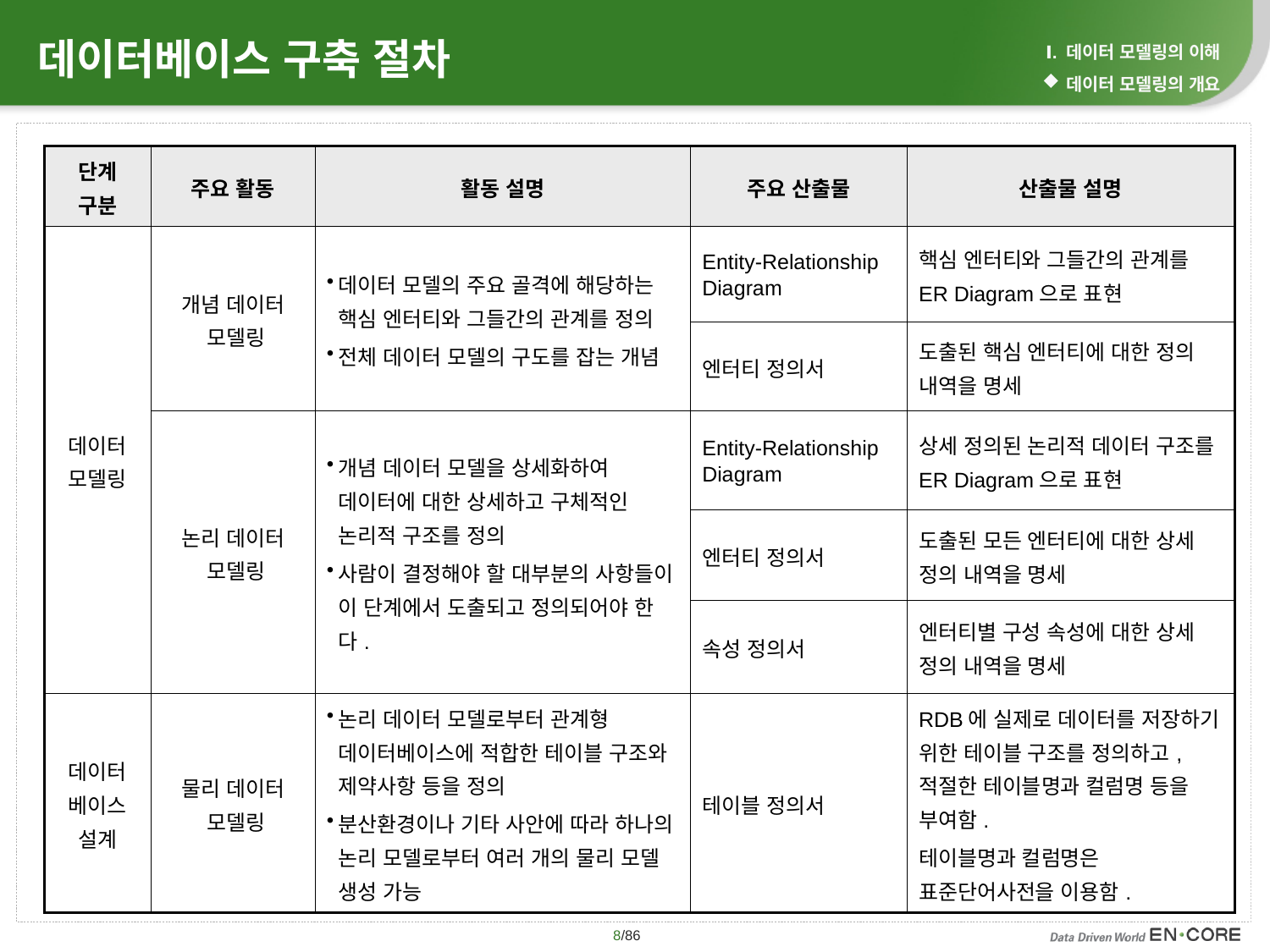

Ⅰ. 데이터 모델링의 이해
데이터 모델링의 개요
데이터베이스 구축 절차
| 단계 구분 | 주요 활동 | 활동 설명 | 주요 산출물 | 산출물 설명 |
| --- | --- | --- | --- | --- |
| 데이터 모델링 | 개념 데이터 모델링 | 데이터 모델의 주요 골격에 해당하는 핵심 엔터티와 그들간의 관계를 정의 전체 데이터 모델의 구도를 잡는 개념 | Entity-Relationship Diagram | 핵심 엔터티와 그들간의 관계를 ER Diagram으로 표현 |
|  |  |  | 엔터티 정의서 | 도출된 핵심 엔터티에 대한 정의 내역을 명세 |
|  | 논리 데이터 모델링 | 개념 데이터 모델을 상세화하여 데이터에 대한 상세하고 구체적인 논리적 구조를 정의 사람이 결정해야 할 대부분의 사항들이 이 단계에서 도출되고 정의되어야 한다. | Entity-Relationship Diagram | 상세 정의된 논리적 데이터 구조를 ER Diagram으로 표현 |
|  |  |  | 엔터티 정의서 | 도출된 모든 엔터티에 대한 상세 정의 내역을 명세 |
|  |  |  | 속성 정의서 | 엔터티별 구성 속성에 대한 상세 정의 내역을 명세 |
| 데이터 베이스 설계 | 물리 데이터 모델링 | 논리 데이터 모델로부터 관계형 데이터베이스에 적합한 테이블 구조와 제약사항 등을 정의 분산환경이나 기타 사안에 따라 하나의 논리 모델로부터 여러 개의 물리 모델 생성 가능 | 테이블 정의서 | RDB에 실제로 데이터를 저장하기 위한 테이블 구조를 정의하고, 적절한 테이블명과 컬럼명 등을 부여함. 테이블명과 컬럼명은 표준단어사전을 이용함. |